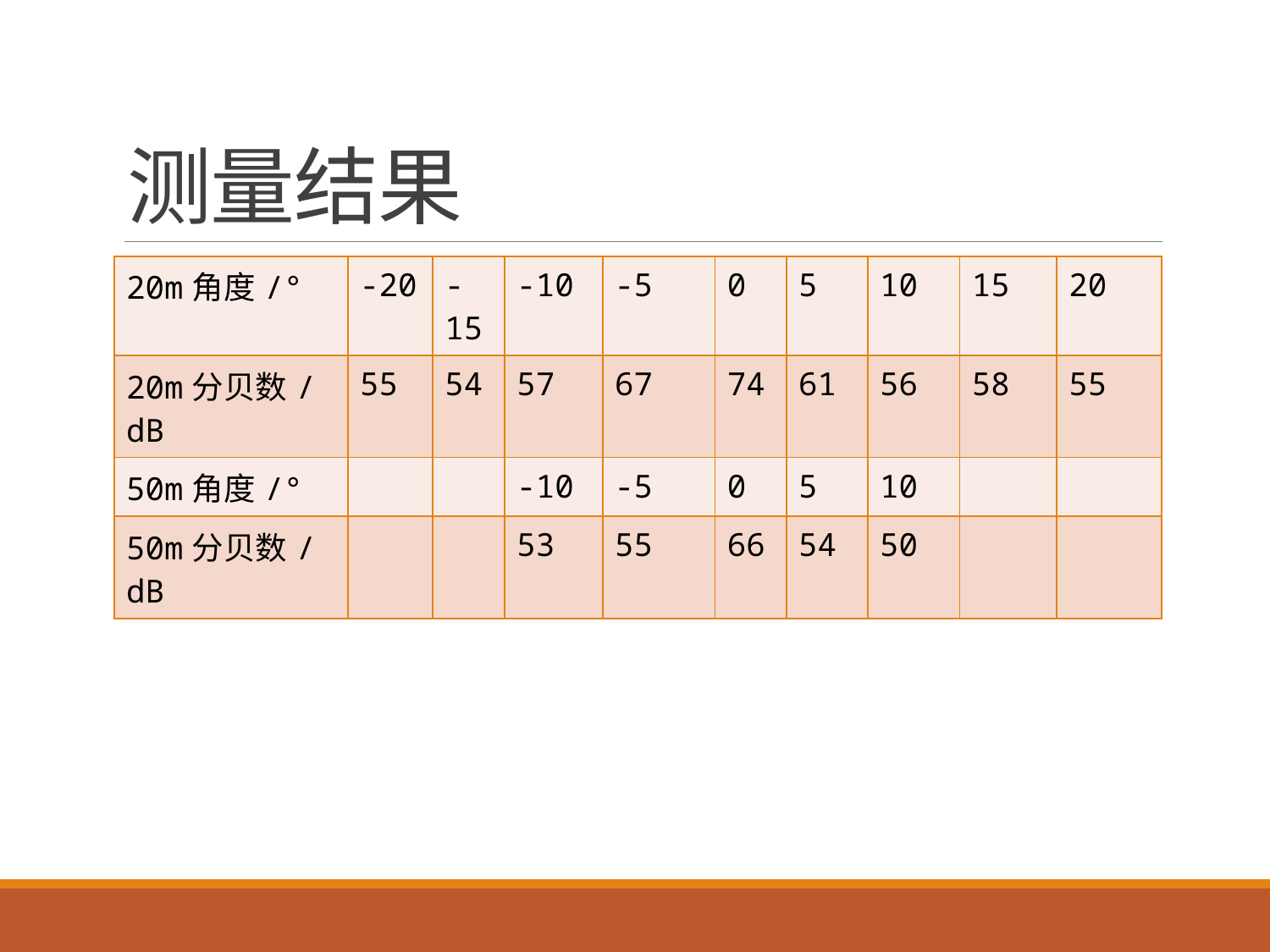

# 测量结果
| 20m角度/° | -20 | -15 | -10 | -5 | 0 | 5 | 10 | 15 | 20 |
| --- | --- | --- | --- | --- | --- | --- | --- | --- | --- |
| 20m分贝数/dB | 55 | 54 | 57 | 67 | 74 | 61 | 56 | 58 | 55 |
| 50m角度/° |  |  | -10 | -5 | 0 | 5 | 10 |  |  |
| 50m分贝数/dB |  |  | 53 | 55 | 66 | 54 | 50 |  |  |